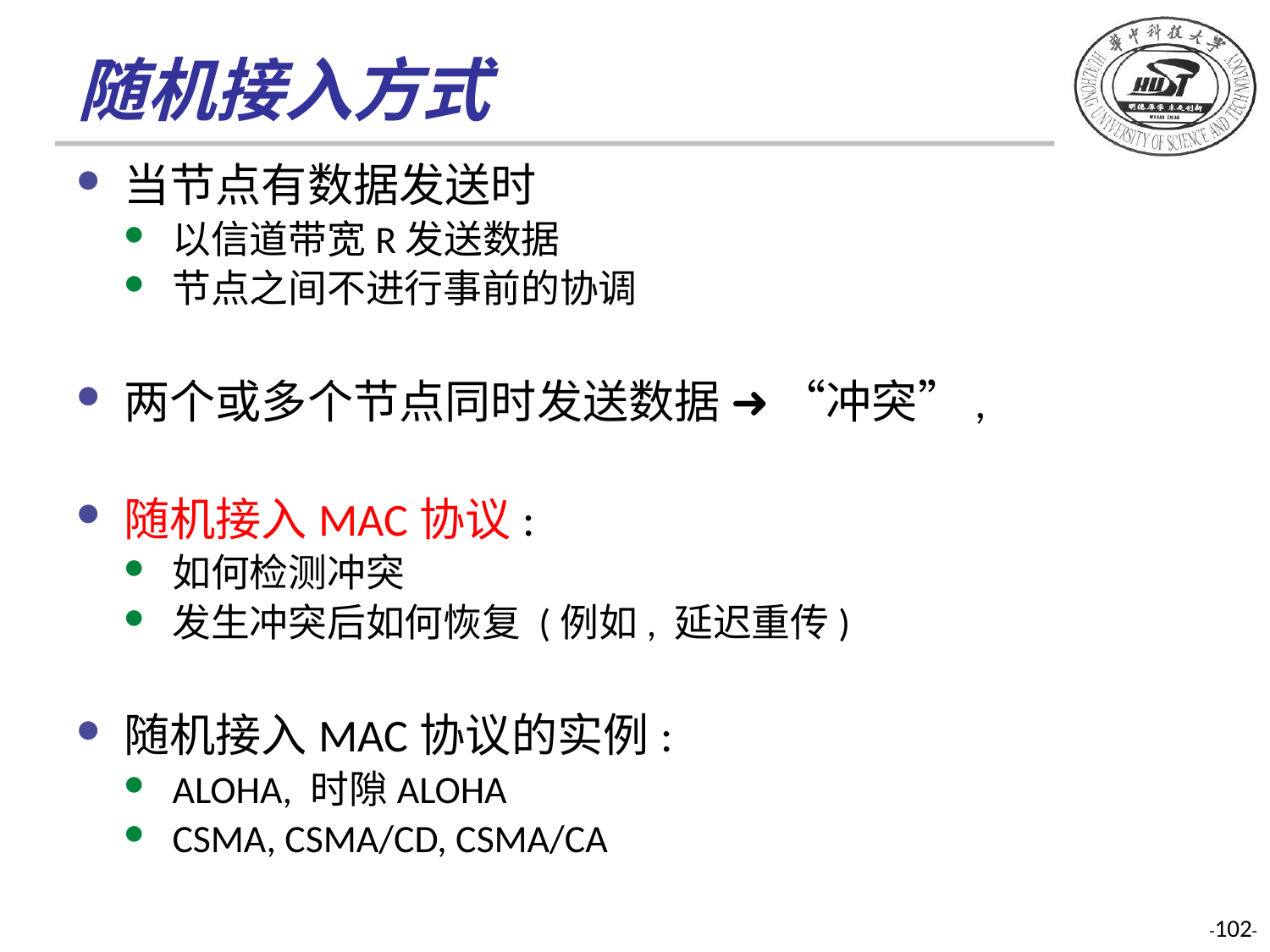

# 随机接入方式
当节点有数据发送时
以信道带宽R发送数据
节点之间不进行事前的协调

两个或多个节点同时发送数据 ➜ “冲突”,

随机接入MAC协议:
如何检测冲突
发生冲突后如何恢复 (例如, 延迟重传)

随机接入MAC协议的实例:
ALOHA, 时隙ALOHA
CSMA, CSMA/CD, CSMA/CA
-102-